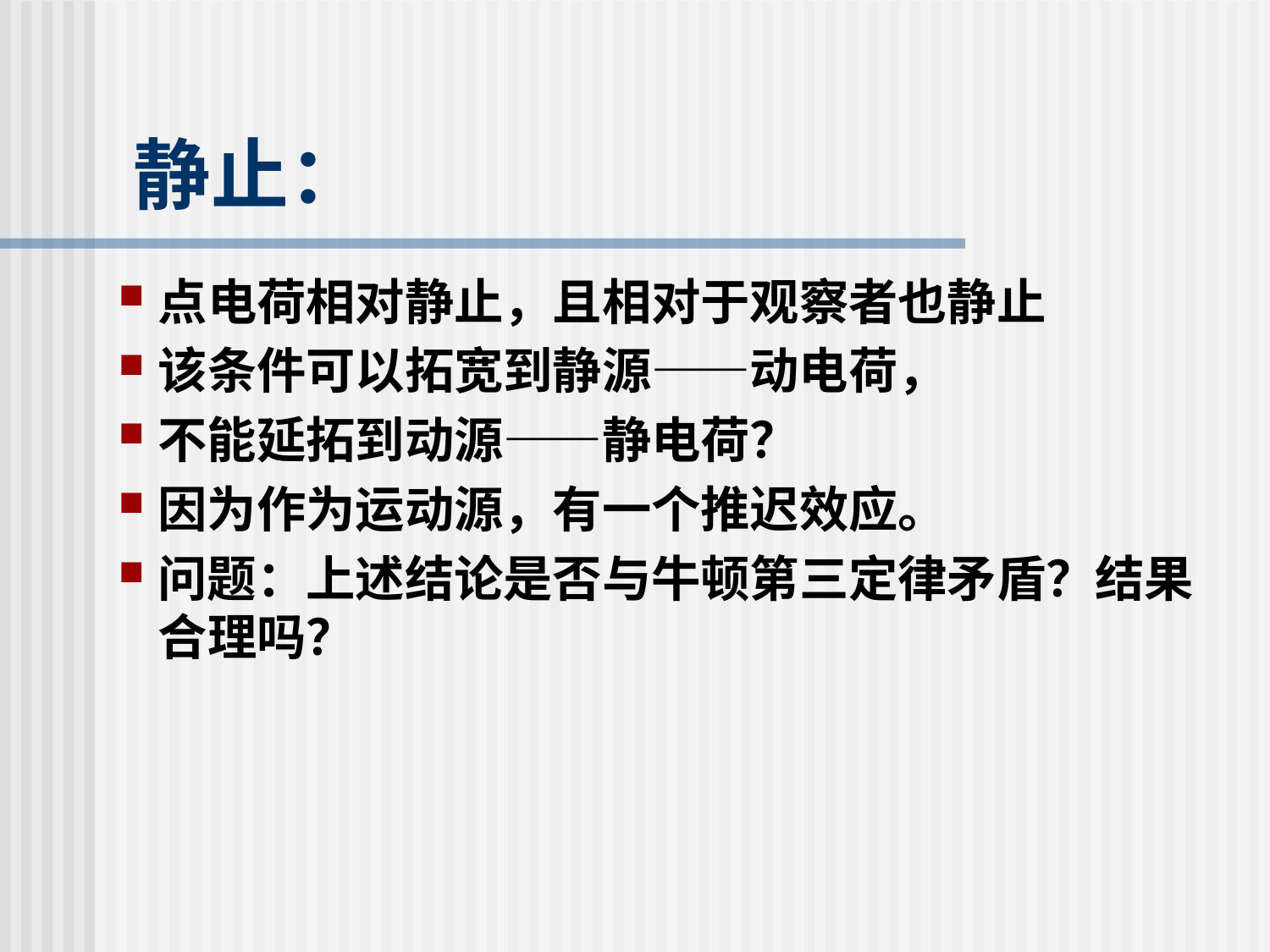

# 静止：
点电荷相对静止，且相对于观察者也静止
该条件可以拓宽到静源——动电荷，
不能延拓到动源——静电荷？
因为作为运动源，有一个推迟效应。
问题：上述结论是否与牛顿第三定律矛盾？结果合理吗？